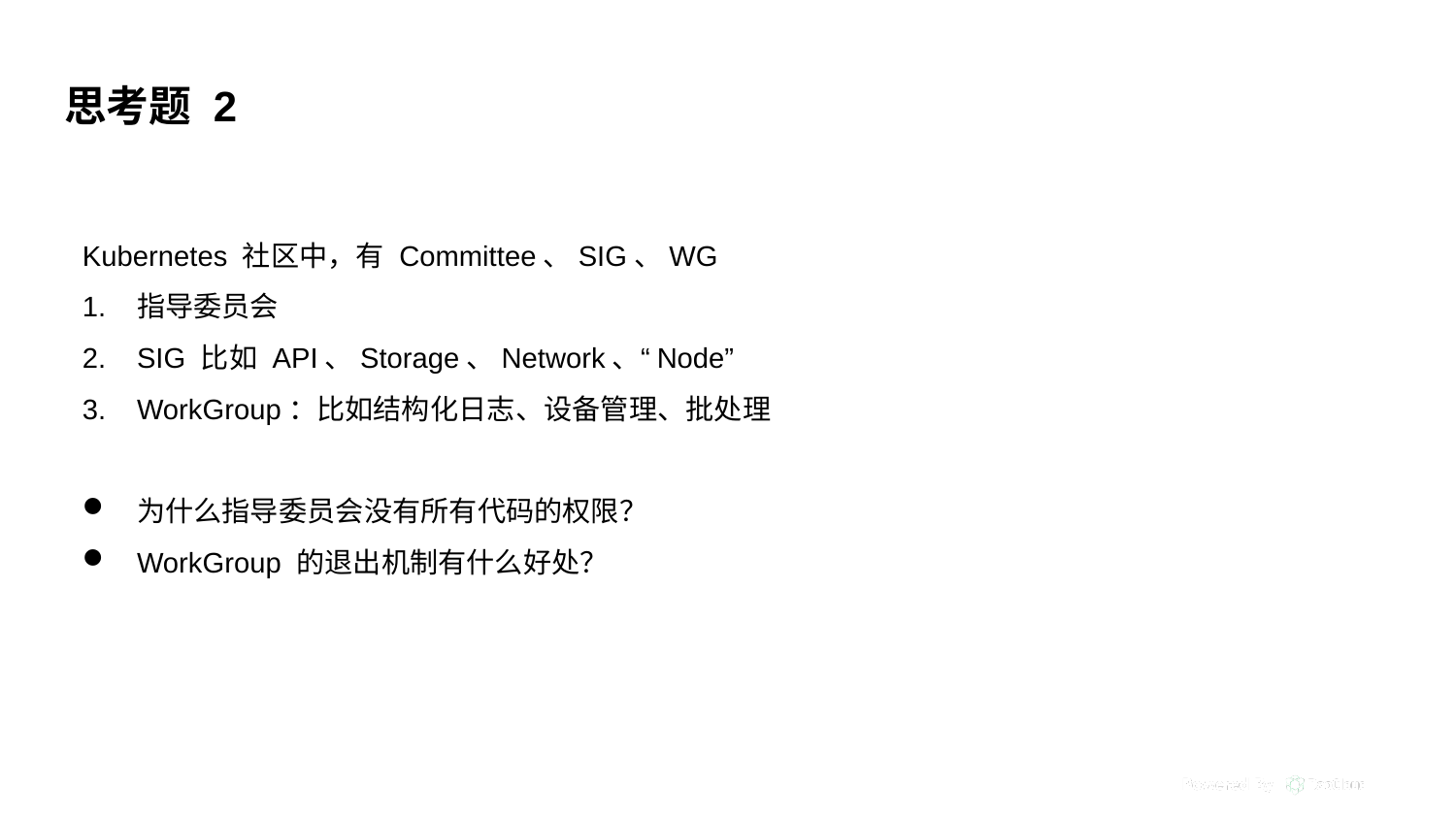

# 思考题 2
Kubernetes 社区中，有 Committee、SIG、WG
指导委员会
SIG 比如 API、Storage、Network、“Node”
WorkGroup：比如结构化日志、设备管理、批处理

为什么指导委员会没有所有代码的权限？
WorkGroup 的退出机制有什么好处？